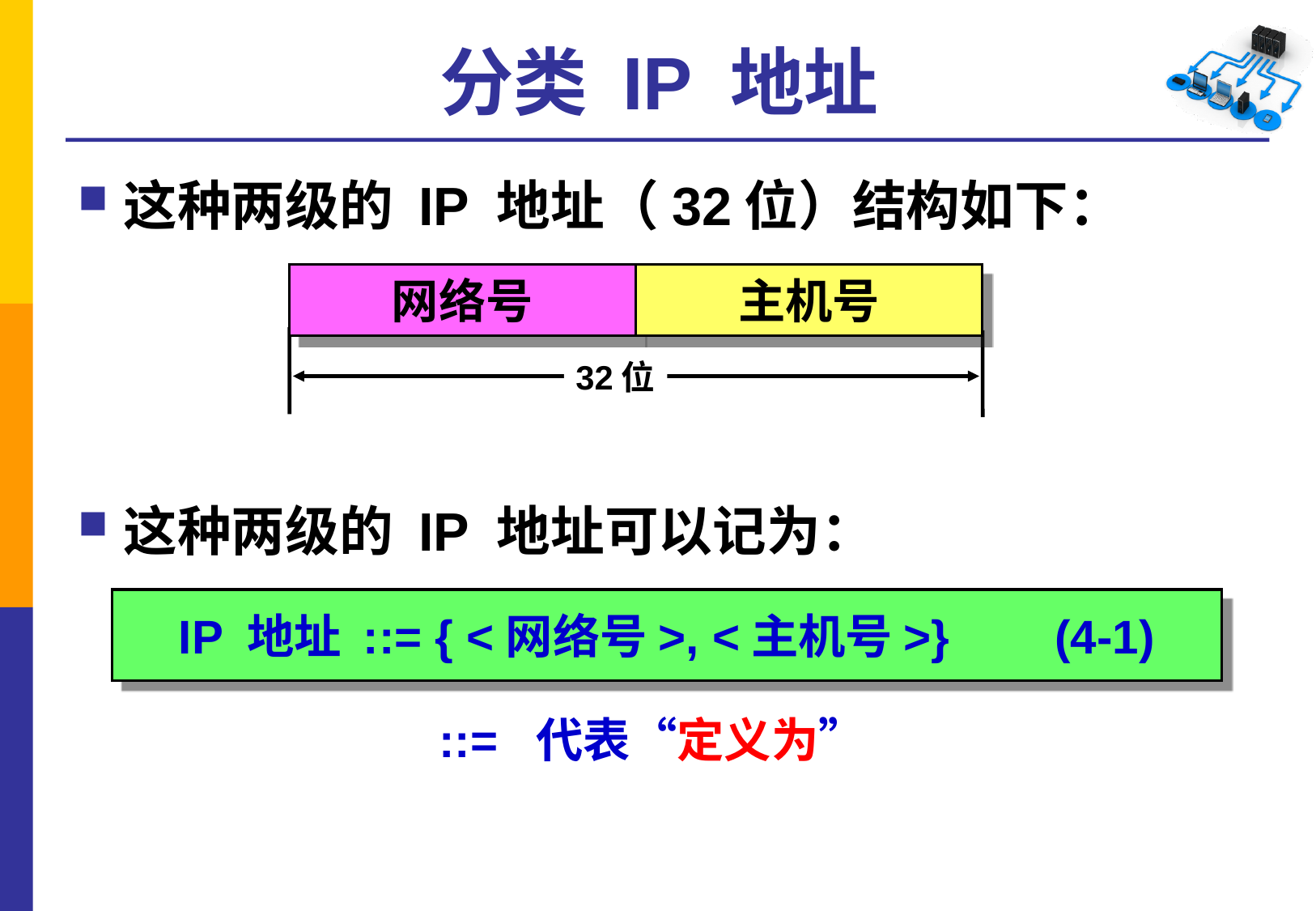

# 分类 IP 地址
这种两级的 IP 地址（32位）结构如下：

这种两级的 IP 地址可以记为：
网络号
主机号

32位

IP 地址 ::= { <网络号>, <主机号>}        (4-1)
::=  代表“定义为”